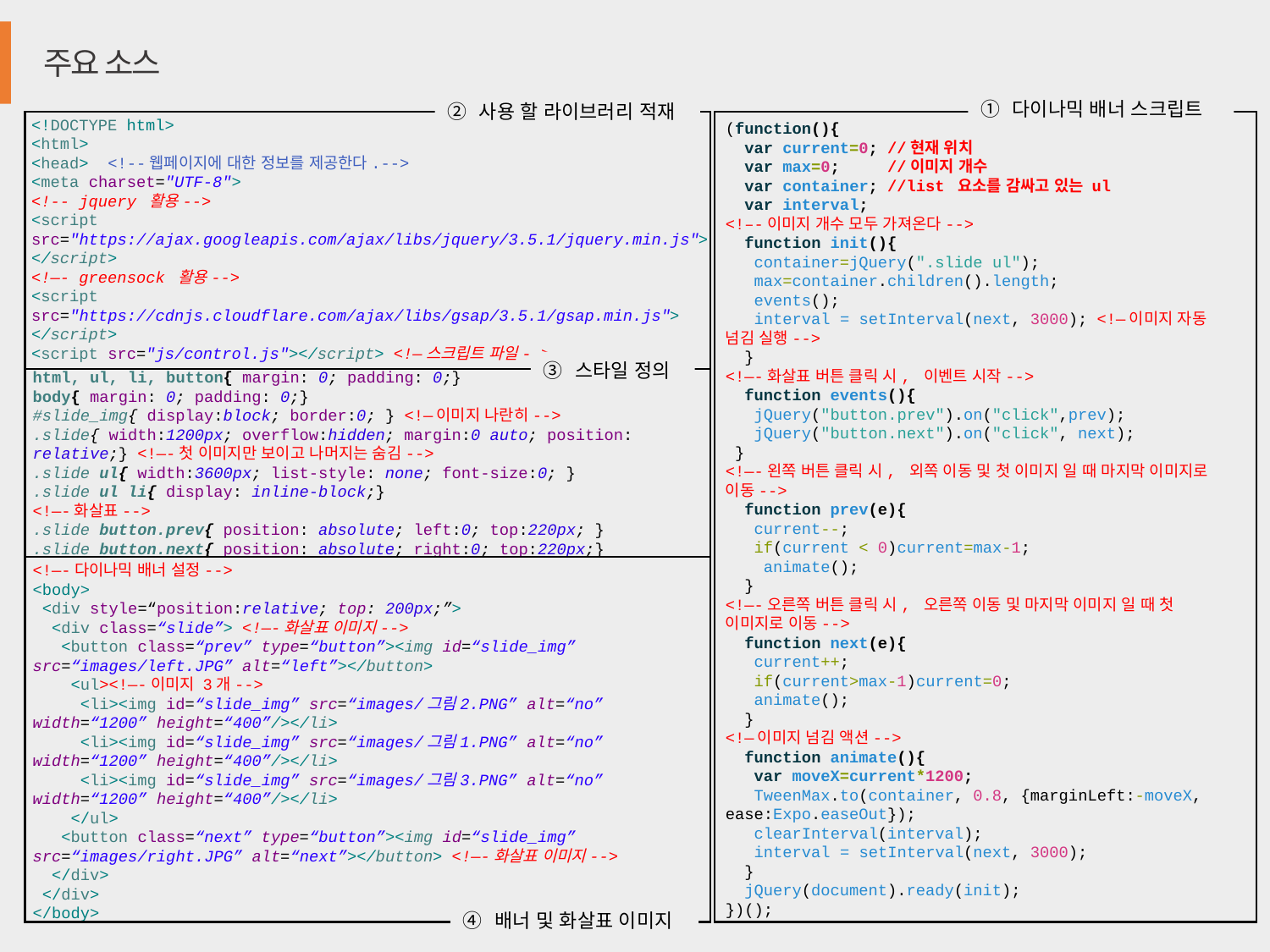

주요 소스
다이나믹 배너 스크립트
사용 할 라이브러리 적재
<!DOCTYPE html>
<html>
<head>  <!--웹페이지에 대한 정보를 제공한다.-->
<meta charset="UTF-8">
<!-- jquery 활용-->
<script src="https://ajax.googleapis.com/ajax/libs/jquery/3.5.1/jquery.min.js"></script>
<!—- greensock 활용-->
<script src="https://cdnjs.cloudflare.com/ajax/libs/gsap/3.5.1/gsap.min.js">
</script>
<script src="js/control.js"></script> <!—스크립트 파일-->

(function(){
  var current=0; //현재 위치
  var max=0;     //이미지 개수
  var container; //list 요소를 감싸고 있는 ul
  var interval;
<!–-이미지 개수 모두 가져온다-->
  function init(){
   container=jQuery(".slide ul");
   max=container.children().length;
   events();
   interval = setInterval(next, 3000); <!—이미지 자동 넘김 실행-->
  }
<!—-화살표 버튼 클릭 시, 이벤트 시작-->
  function events(){
   jQuery("button.prev").on("click",prev);
   jQuery("button.next").on("click", next);
 }
<!—-왼쪽 버튼 클릭 시, 외쪽 이동 및 첫 이미지 일 때 마지막 이미지로 이동-->
  function prev(e){
   current--;
   if(current < 0)current=max-1;
    animate();
  }
<!—-오른쪽 버튼 클릭 시, 오른쪽 이동 및 마지막 이미지 일 때 첫 이미지로 이동-->
  function next(e){
   current++;
   if(current>max-1)current=0;
   animate();
  }
<!—이미지 넘김 액션-->
  function animate(){
   var moveX=current*1200;
   TweenMax.to(container, 0.8, {marginLeft:-moveX, ease:Expo.easeOut});
   clearInterval(interval);
   interval = setInterval(next, 3000);
  }
  jQuery(document).ready(init);
})();
스타일 정의
html, ul, li, button{ margin: 0; padding: 0;}
body{ margin: 0; padding: 0;}
#slide_img{ display:block; border:0; } <!—이미지 나란히-->
.slide{ width:1200px; overflow:hidden; margin:0 auto; position: relative;} <!—-첫 이미지만 보이고 나머지는 숨김-->
.slide ul{ width:3600px; list-style: none; font-size:0; }
.slide ul li{ display: inline-block;}
<!—-화살표-->
.slide button.prev{ position: absolute; left:0; top:220px; }
.slide button.next{ position: absolute; right:0; top:220px;}

<!—-다이나믹 배너 설정-->
<body>
 <div style=“position:relative; top: 200px;”>
  <div class=“slide”> <!—-화살표 이미지-->
   <button class=“prev” type=“button”><img id=“slide_img” src=“images/left.JPG” alt=“left”></button>
    <ul><!—-이미지 3개-->
     <li><img id=“slide_img” src=“images/그림2.PNG” alt=“no” width=“1200” height=“400”/></li>
     <li><img id=“slide_img” src=“images/그림1.PNG” alt=“no” width=“1200” height=“400”/></li>
     <li><img id=“slide_img” src=“images/그림3.PNG” alt=“no” width=“1200” height=“400”/></li>
    </ul>
   <button class=“next” type=“button”><img id=“slide_img” src=“images/right.JPG” alt=“next”></button> <!—-화살표 이미지-->
  </div>
 </div>
</body>

배너 및 화살표 이미지